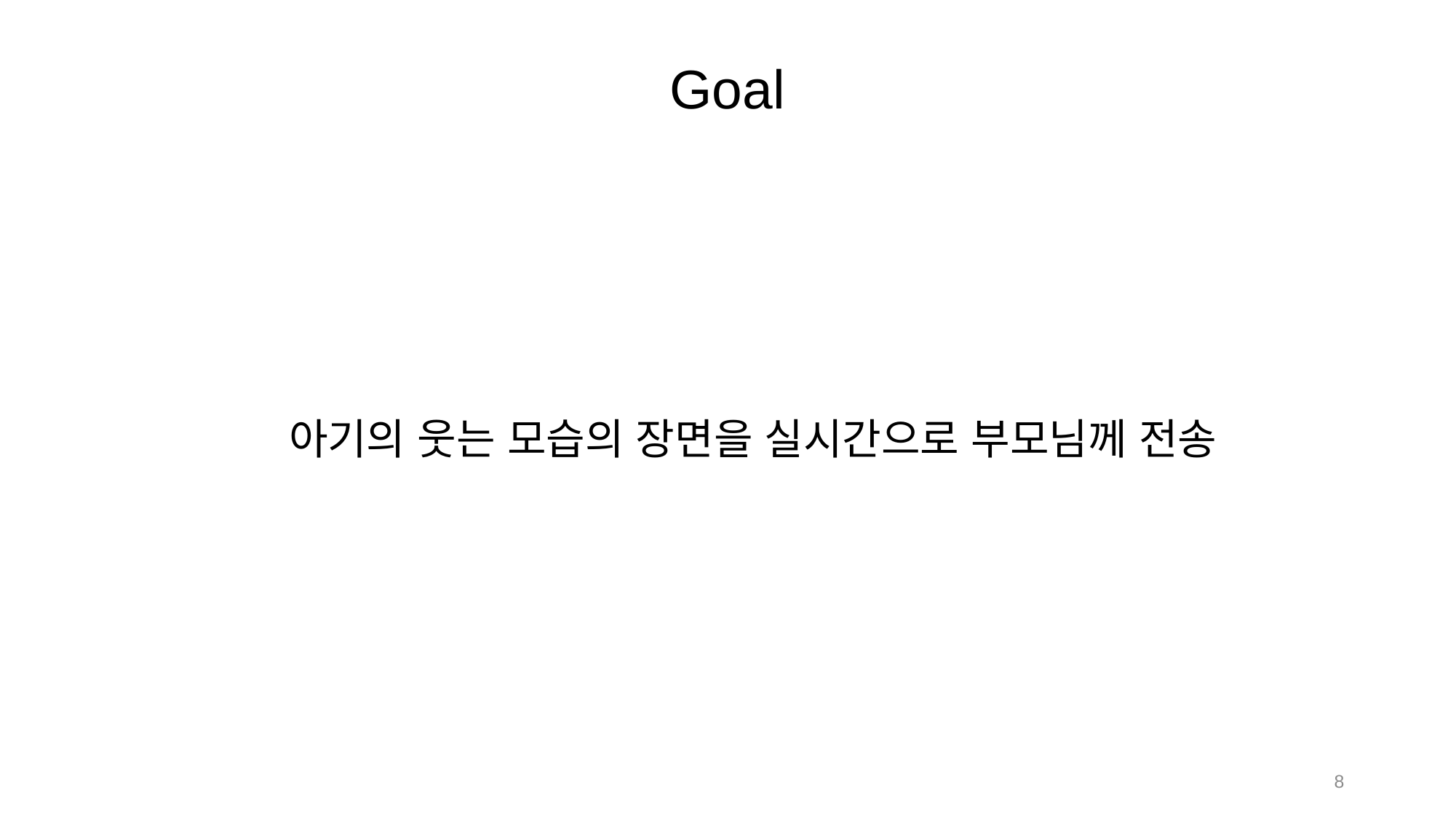

Goal
아기의 웃는 모습의 장면을 실시간으로 부모님께 전송
8